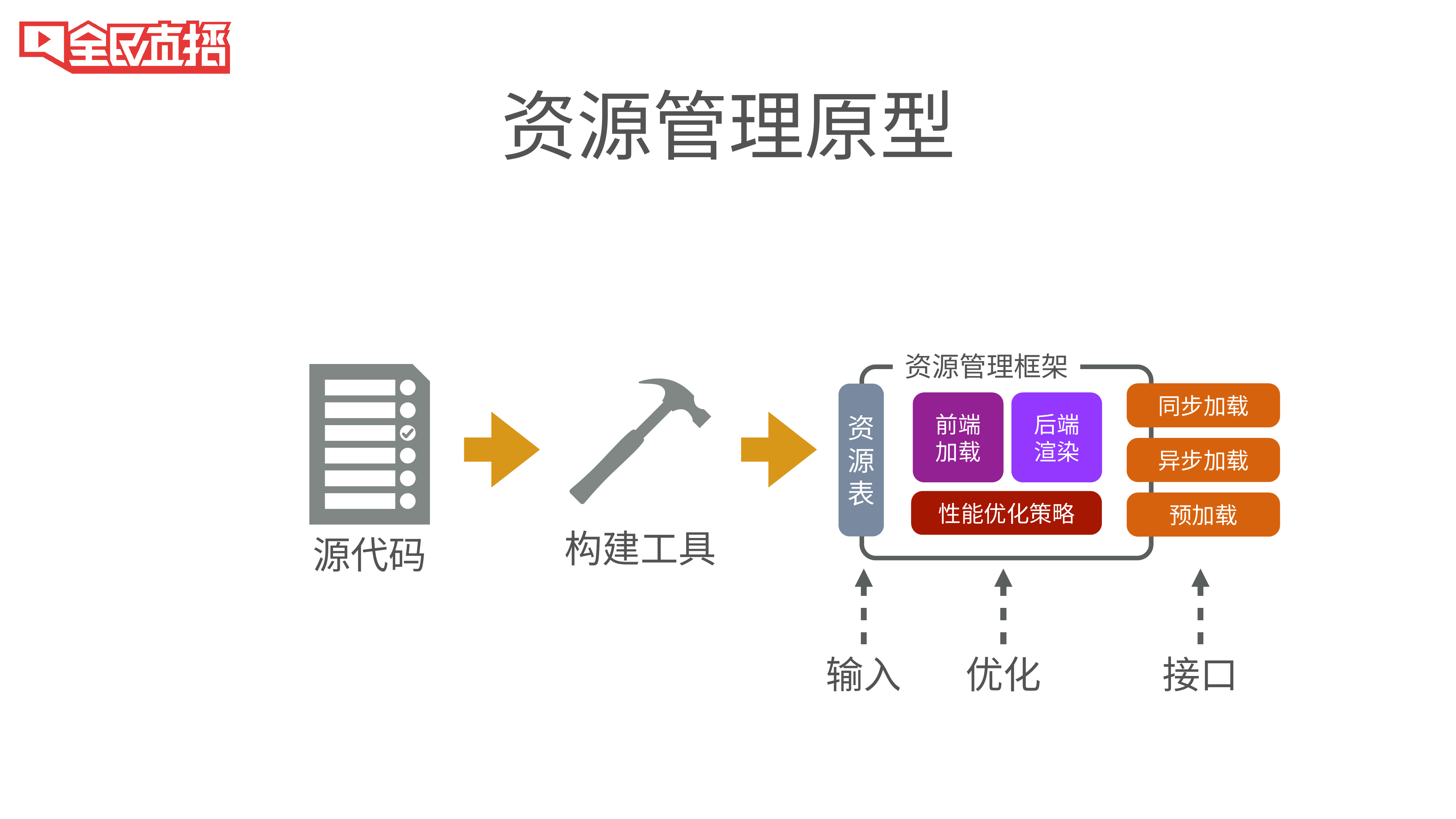

# 资源管理原型
资源管理框架

同步加载
资源表
前端
加载
后端
渲染
异步加载
性能优化策略
预加载

构建工具

源代码

输入

优化

接口